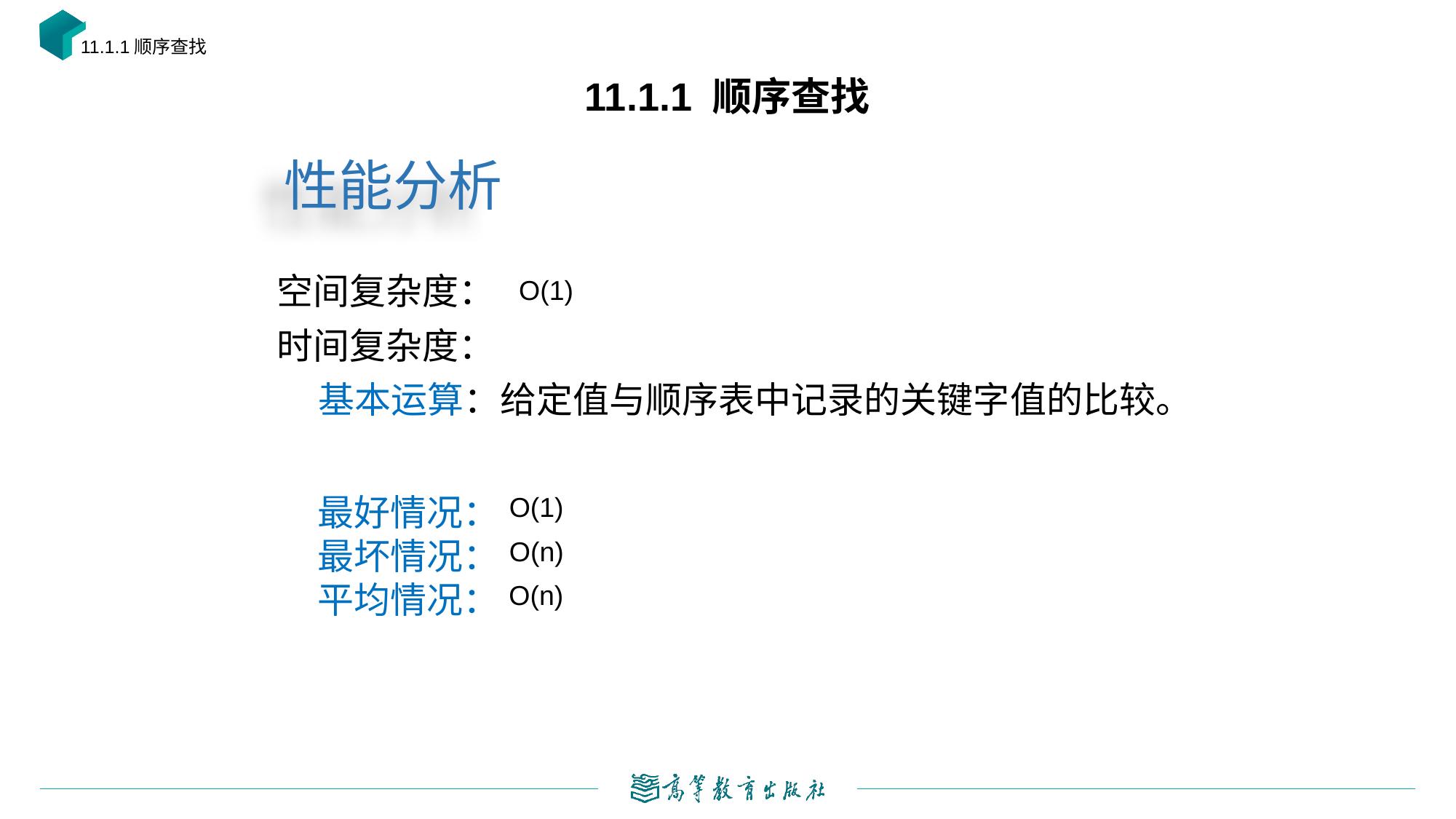

11.1.1顺序查找
# 11.1.1 顺序查找
性能分析
空间复杂度：
时间复杂度：
    基本运算：给定值与顺序表中记录的关键字值的比较。
O(1)
最好情况：
最坏情况：
平均情况：
O(1)
O(n)
O(n)